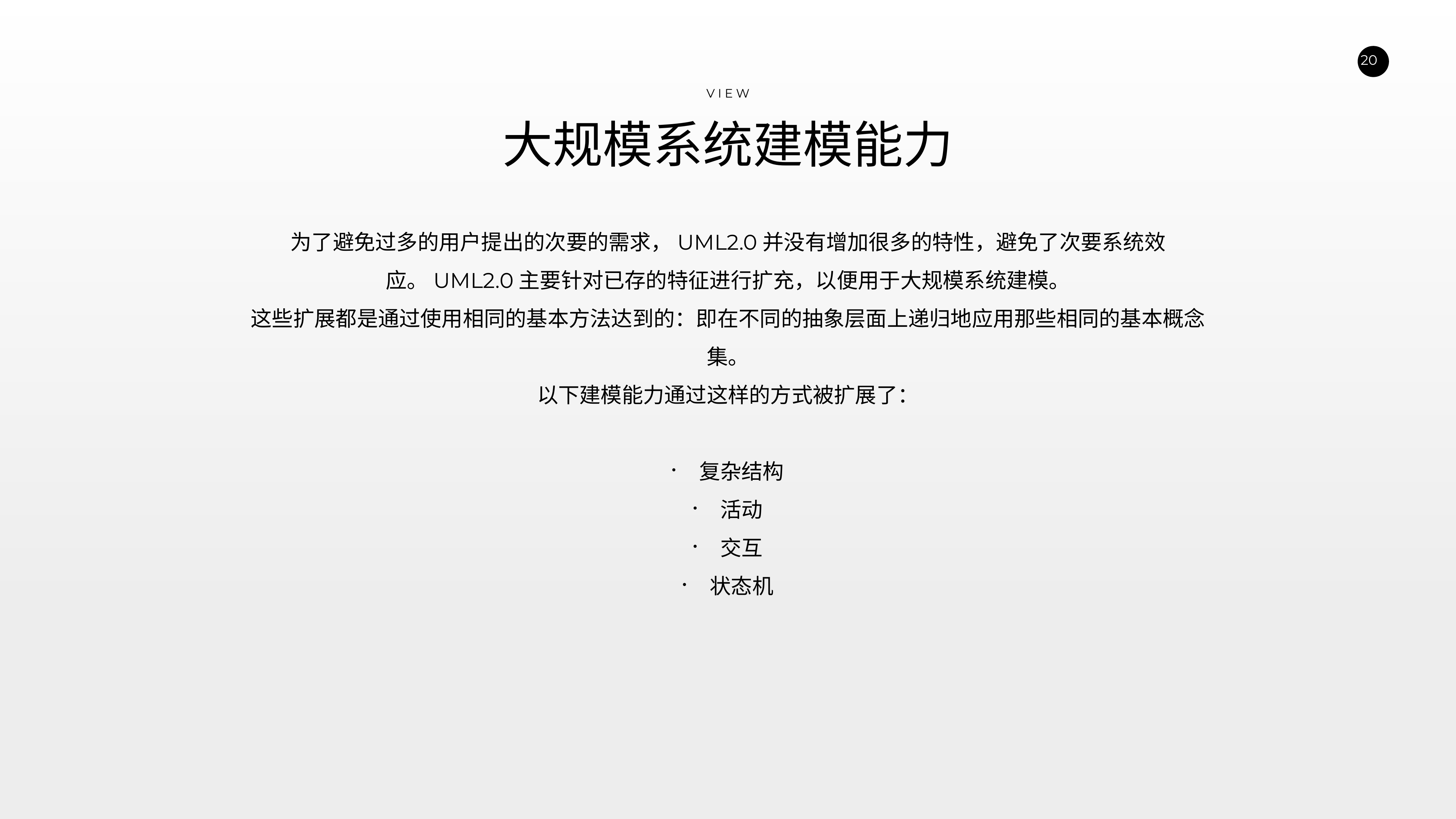

V I E W
大规模系统建模能力
为了避免过多的用户提出的次要的需求，UML2.0并没有增加很多的特性，避免了次要系统效应。UML2.0主要针对已存的特征进行扩充，以便用于大规模系统建模。
这些扩展都是通过使用相同的基本方法达到的：即在不同的抽象层面上递归地应用那些相同的基本概念集。
以下建模能力通过这样的方式被扩展了：

复杂结构
活动
交互
状态机